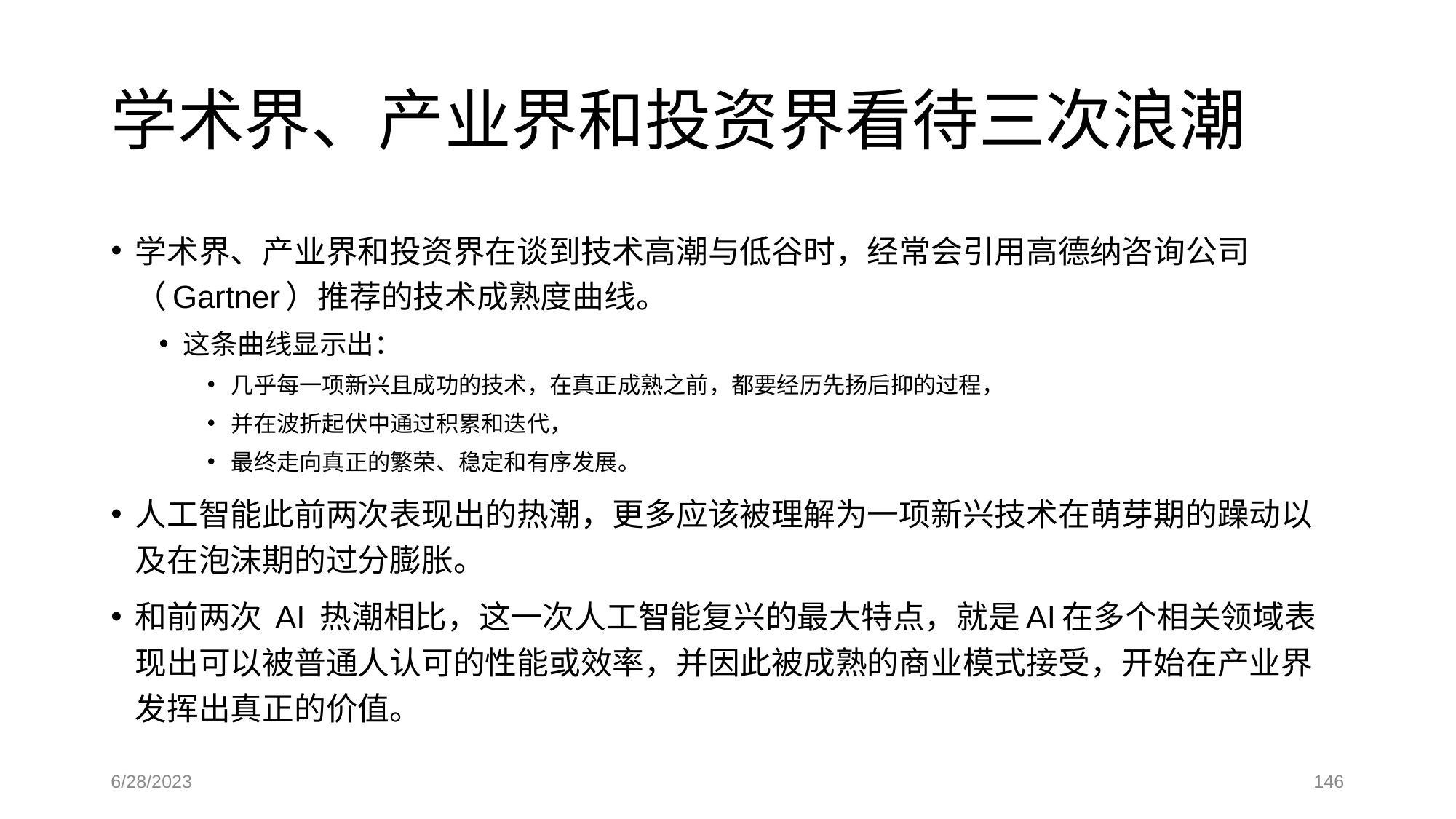

# 学术界、产业界和投资界看待三次浪潮
学术界、产业界和投资界在谈到技术高潮与低谷时，经常会引用高德纳咨询公司（Gartner）推荐的技术成熟度曲线。
这条曲线显示出：
几乎每一项新兴且成功的技术，在真正成熟之前，都要经历先扬后抑的过程，
并在波折起伏中通过积累和迭代，
最终走向真正的繁荣、稳定和有序发展。
人工智能此前两次表现出的热潮，更多应该被理解为一项新兴技术在萌芽期的躁动以及在泡沫期的过分膨胀。
和前两次 AI 热潮相比，这一次人工智能复兴的最大特点，就是AI在多个相关领域表现出可以被普通人认可的性能或效率，并因此被成熟的商业模式接受，开始在产业界发挥出真正的价值。

6/28/2023
146